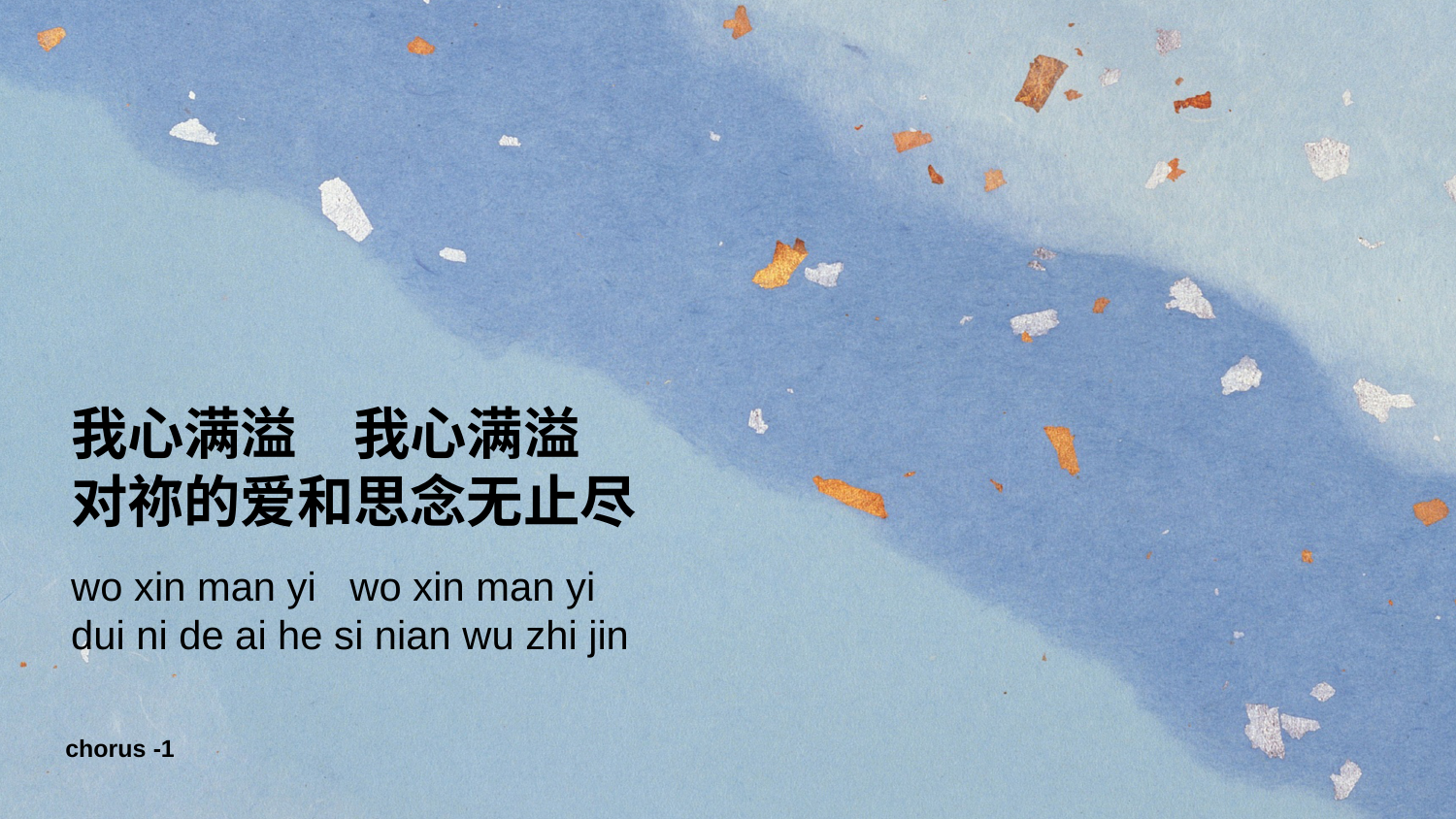

我心满溢　我心满溢
对祢的爱和思念无止尽

wo xin man yi   wo xin man yi
dui ni de ai he si nian wu zhi jin
chorus -1